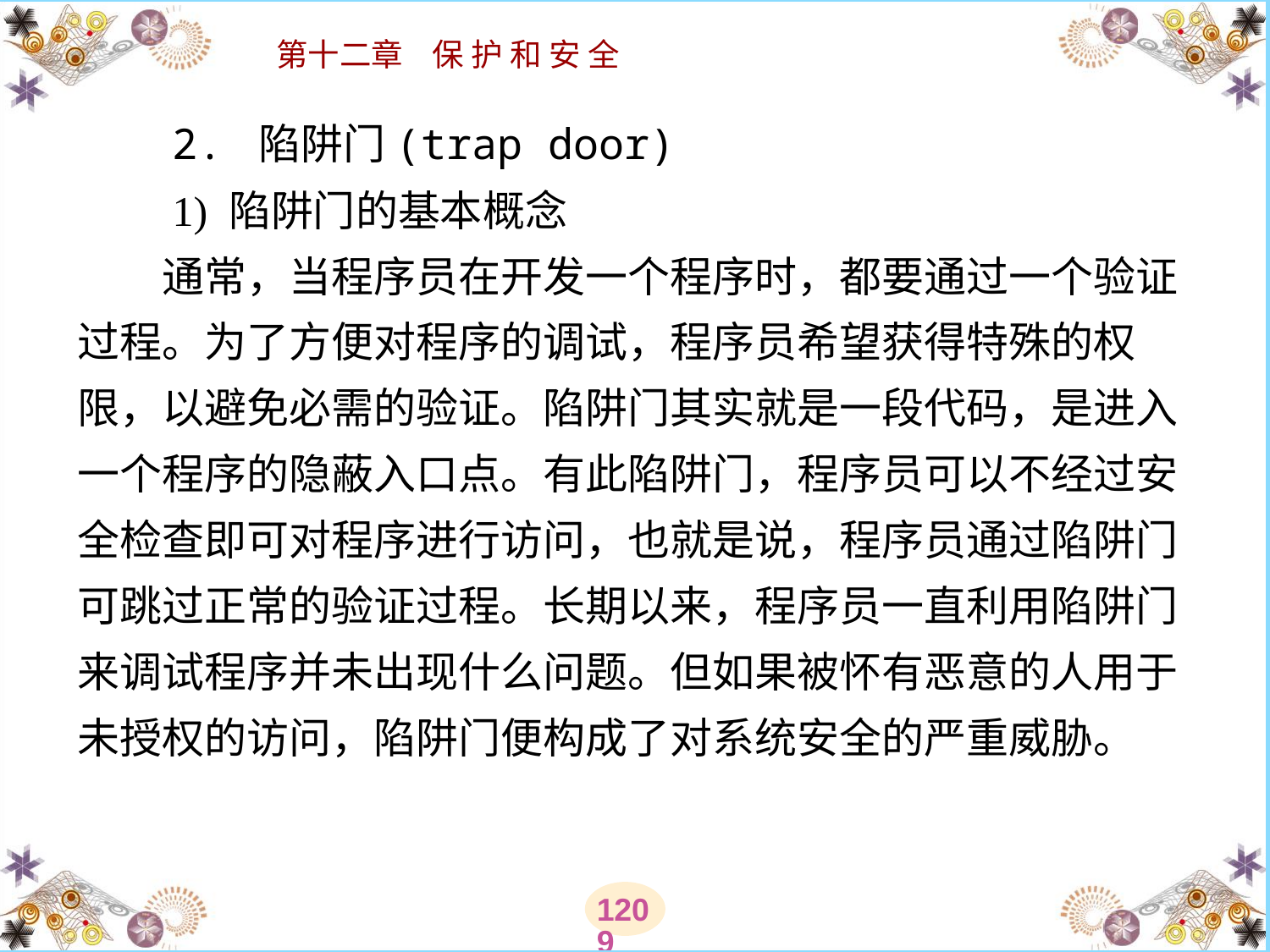

# 2. 陷阱门(trap door) 　　1) 陷阱门的基本概念 　　通常，当程序员在开发一个程序时，都要通过一个验证过程。为了方便对程序的调试，程序员希望获得特殊的权限，以避免必需的验证。陷阱门其实就是一段代码，是进入一个程序的隐蔽入口点。有此陷阱门，程序员可以不经过安全检查即可对程序进行访问，也就是说，程序员通过陷阱门可跳过正常的验证过程。长期以来，程序员一直利用陷阱门来调试程序并未出现什么问题。但如果被怀有恶意的人用于未授权的访问，陷阱门便构成了对系统安全的严重威胁。